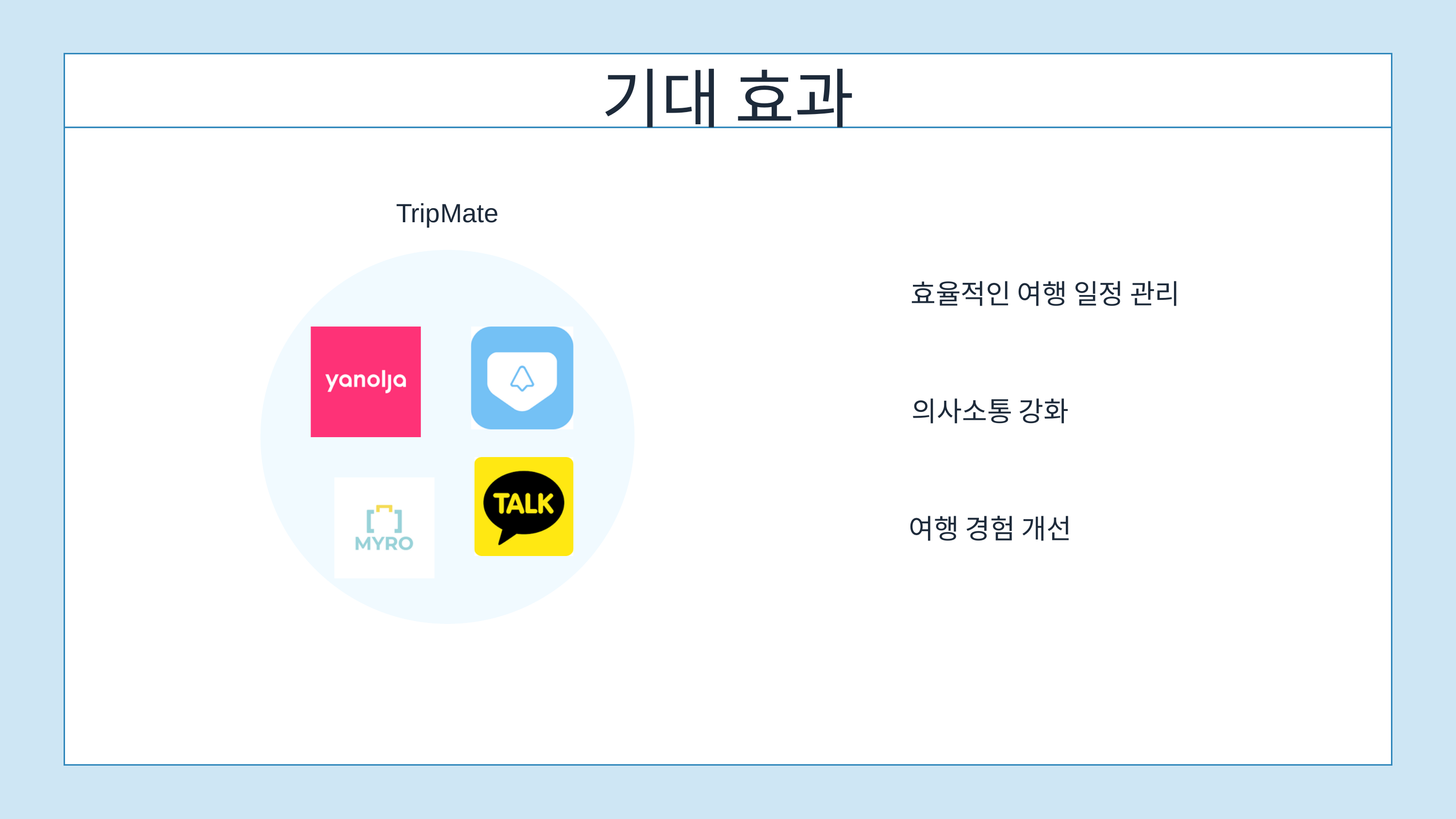

기대 효과

TripMate

효율적인 여행 일정 관리
의사소통 강화
여행 경험 개선